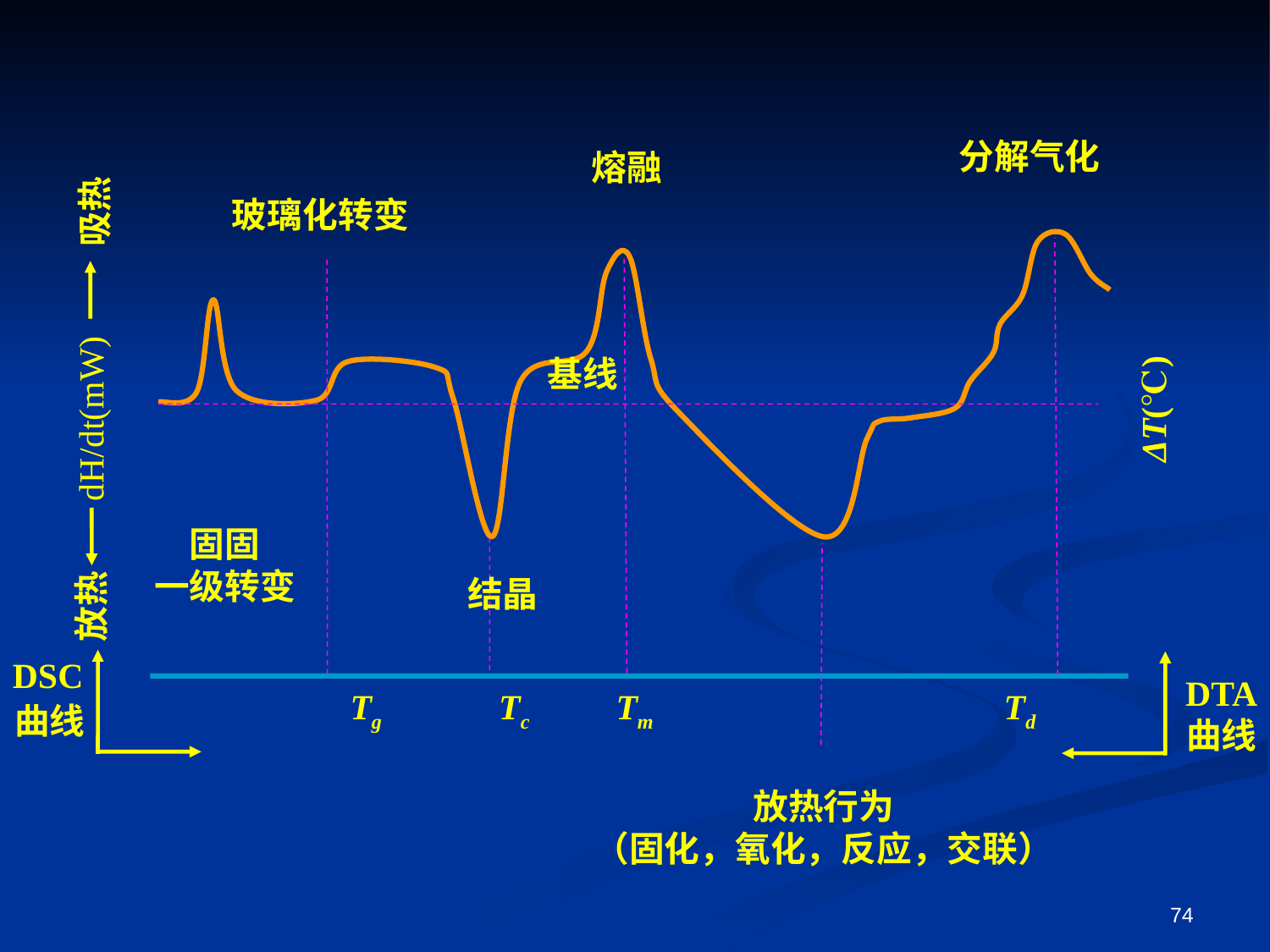

分解气化
熔融
吸热
玻璃化转变

基线
ΔT(℃)
dH/dt(mW)

固固
一级转变
结晶
放热

DSC

曲线

DTA
曲线

Tg                       Tc                 Tm                                                                     Td

放热行为
（固化，氧化，反应，交联）
74